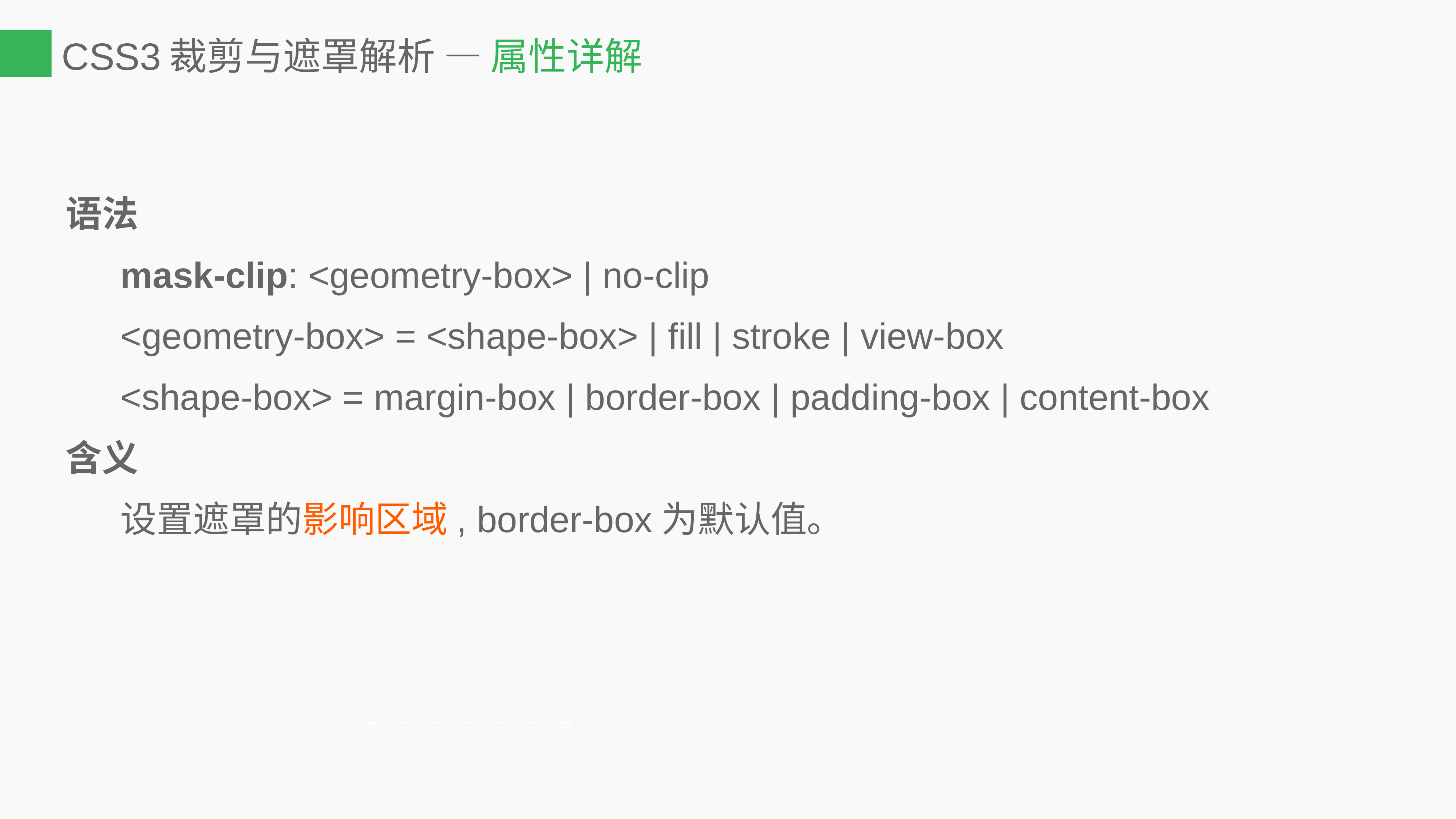

# CSS3裁剪与遮罩解析 — 属性详解
语法
	mask-clip: <geometry-box> | no-clip
	<geometry-box> = <shape-box> | fill | stroke | view-box
	<shape-box> = margin-box | border-box | padding-box | content-box
含义
	设置遮罩的影响区域, border-box为默认值。